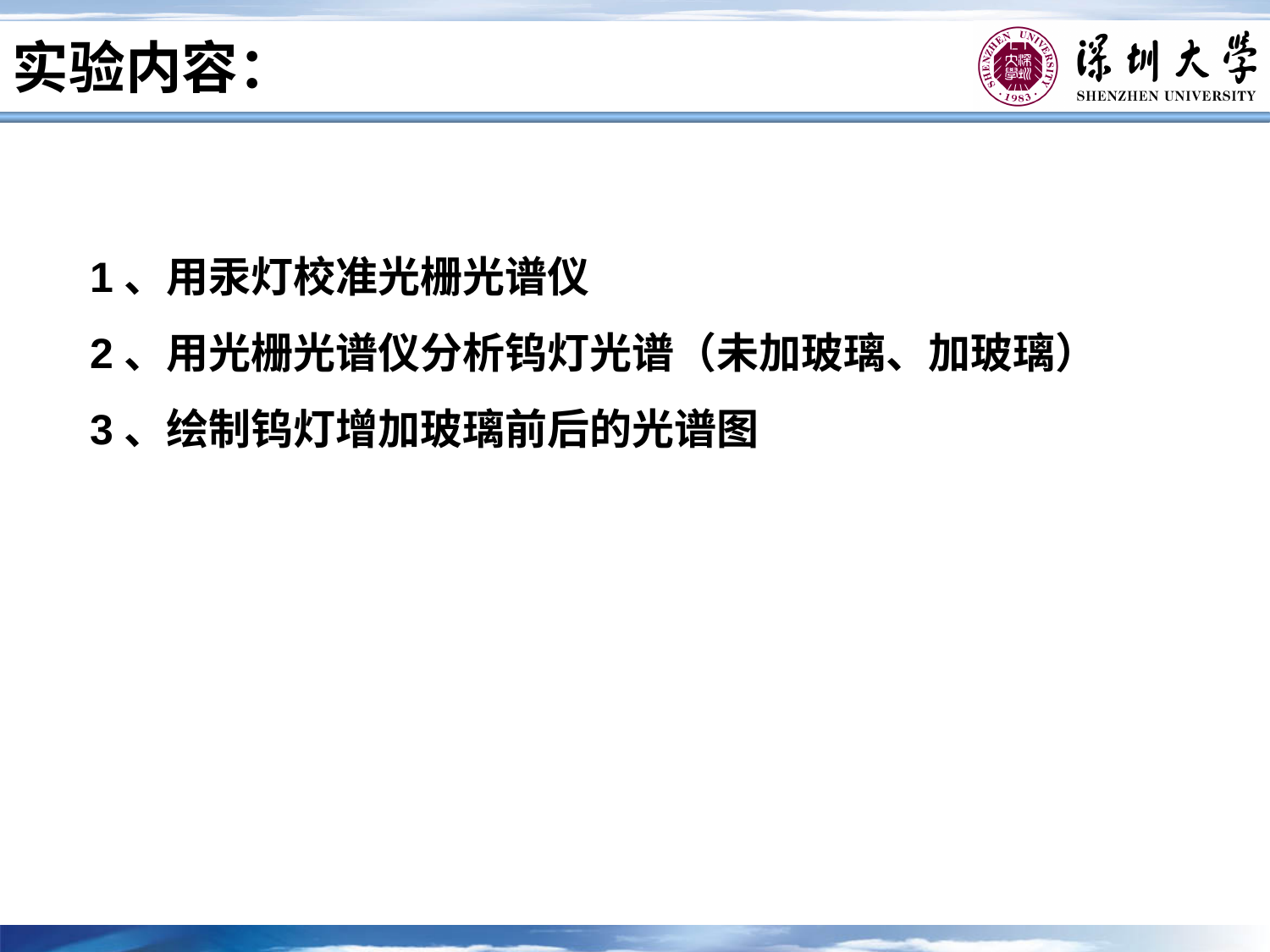

实验内容：
1、用汞灯校准光栅光谱仪
2、用光栅光谱仪分析钨灯光谱（未加玻璃、加玻璃）
3、绘制钨灯增加玻璃前后的光谱图